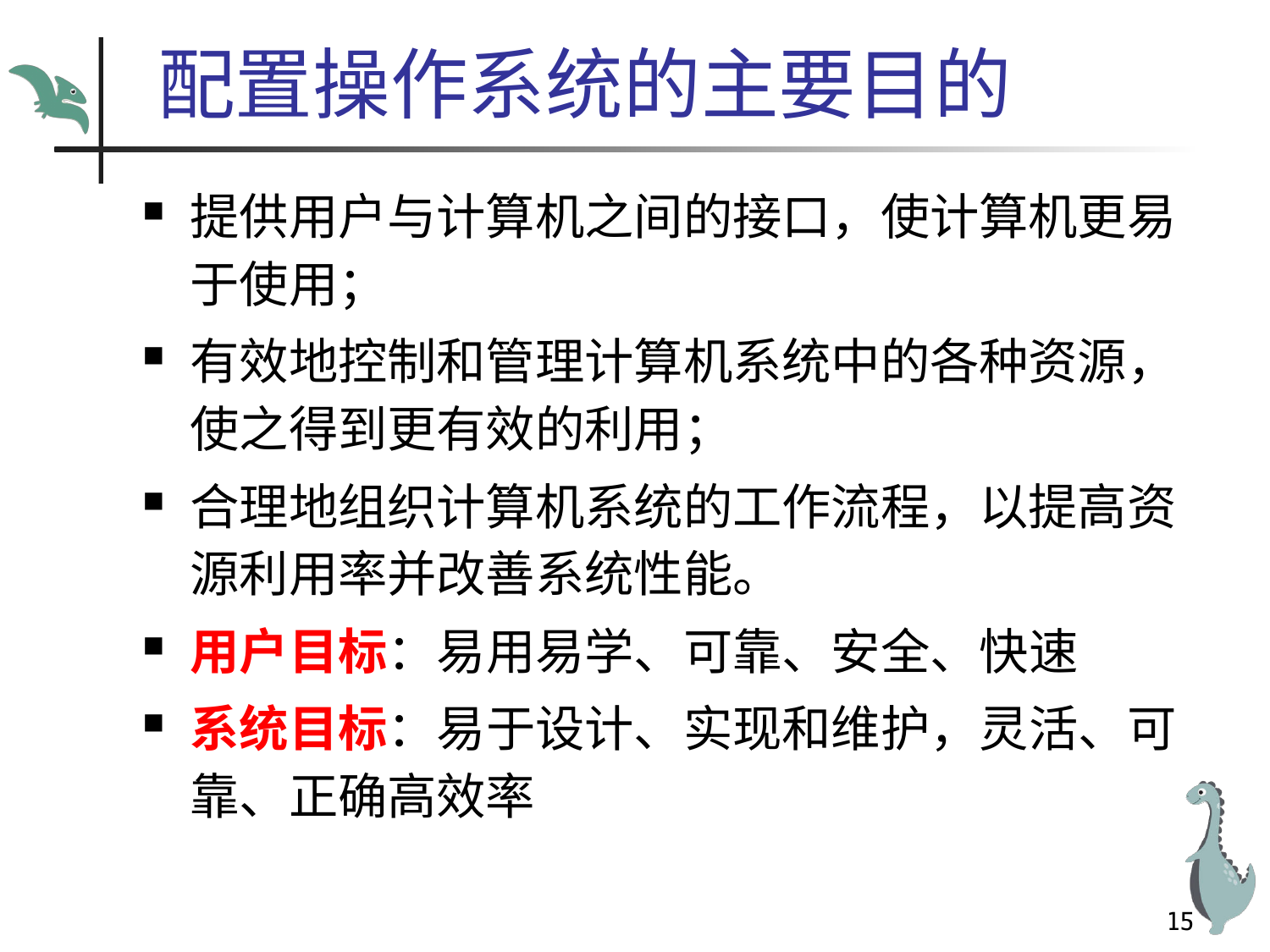

# 配置操作系统的主要目的
提供用户与计算机之间的接口，使计算机更易于使用；
有效地控制和管理计算机系统中的各种资源，使之得到更有效的利用；
合理地组织计算机系统的工作流程，以提高资源利用率并改善系统性能。
用户目标：易用易学、可靠、安全、快速
系统目标：易于设计、实现和维护，灵活、可靠、正确高效率
15